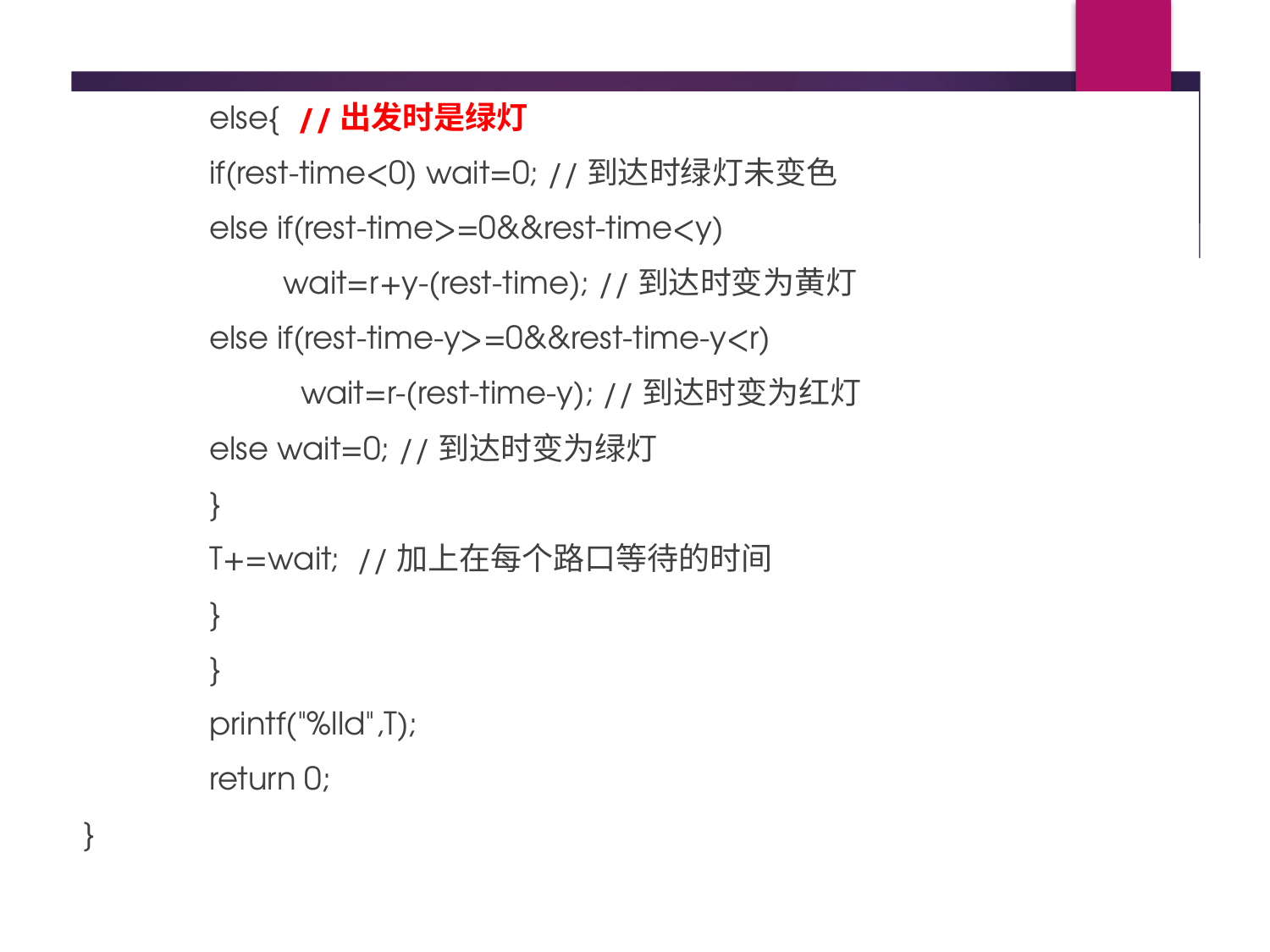

else{  //出发时是绿灯
				if(rest-time<0) wait=0; //到达时绿灯未变色
				else if(rest-time>=0&&rest-time<y)
                       wait=r+y-(rest-time); //到达时变为黄灯
				else if(rest-time-y>=0&&rest-time-y<r)
                         wait=r-(rest-time-y); //到达时变为红灯
				else wait=0; //到达时变为绿灯
			}
			T+=wait;  //加上在每个路口等待的时间
		}
	}
	printf("%lld",T);
	return 0;
}